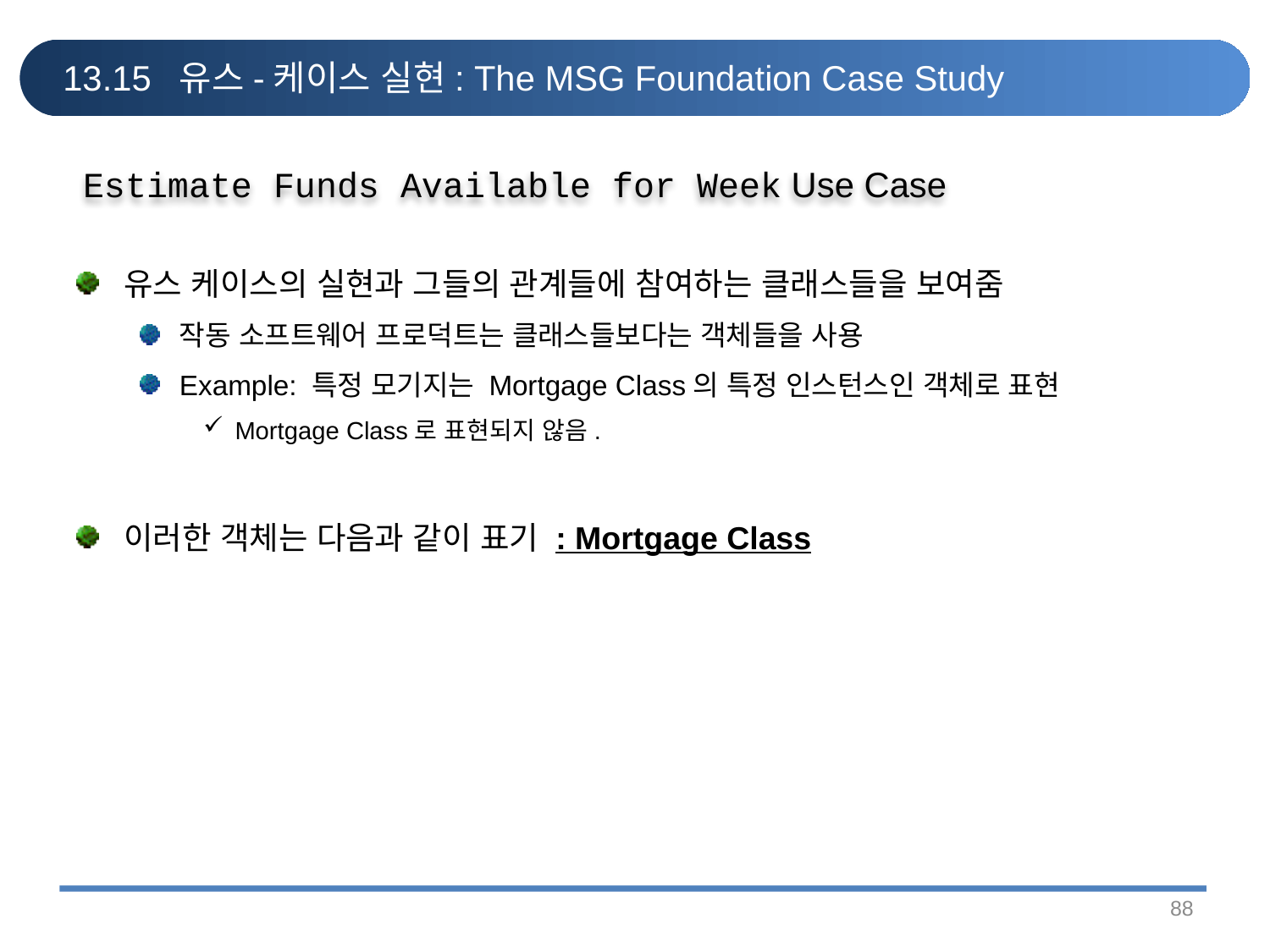

# 13.15  유스-케이스 실현: The MSG Foundation Case Study
Estimate Funds Available for Week Use Case
유스 케이스의 실현과 그들의 관계들에 참여하는 클래스들을 보여줌
작동 소프트웨어 프로덕트는 클래스들보다는 객체들을 사용
Example: 특정 모기지는 Mortgage Class의 특정 인스턴스인 객체로 표현
Mortgage Class로 표현되지 않음.

이러한 객체는 다음과 같이 표기 : Mortgage Class
88